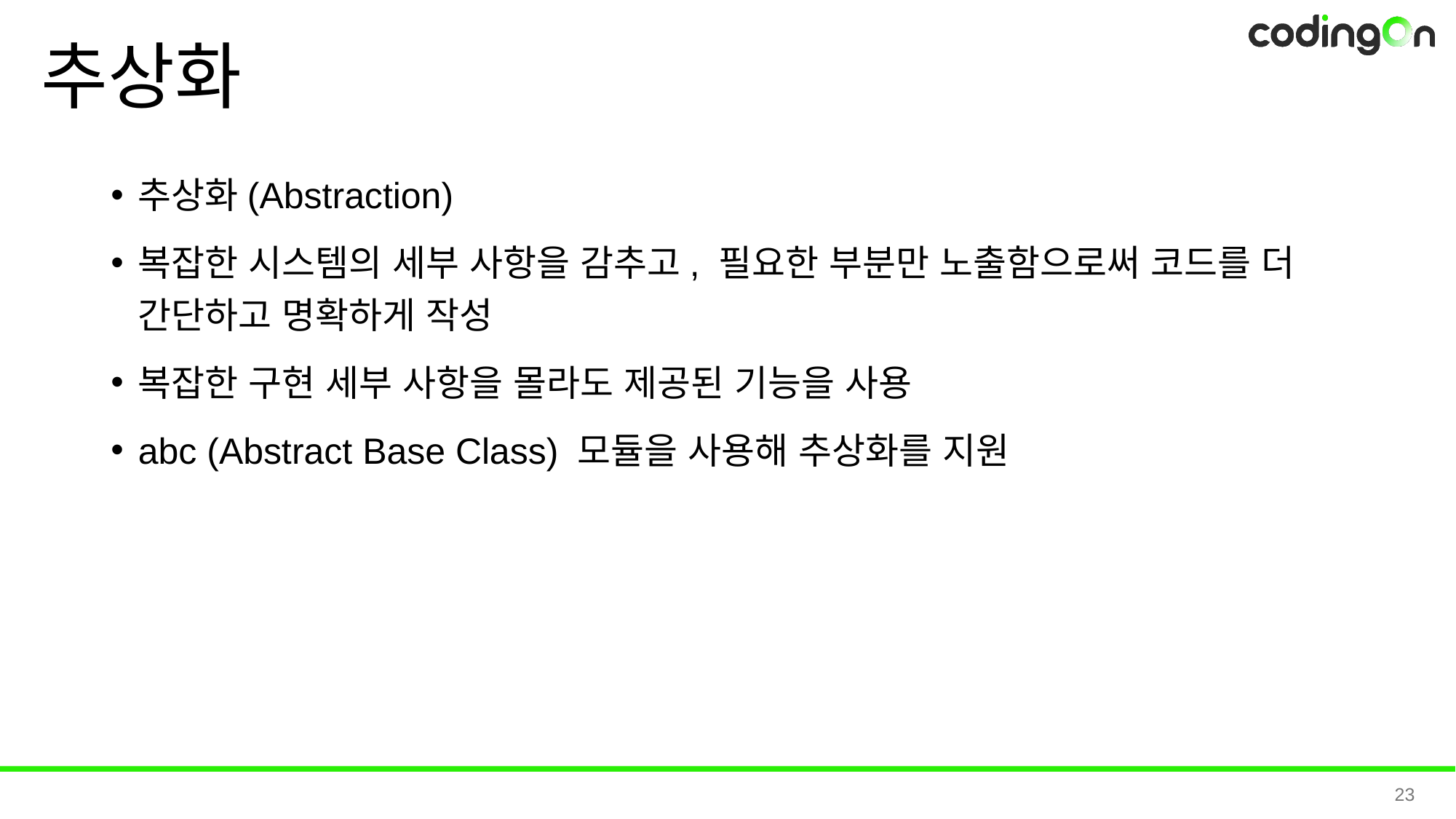

# 추상화
추상화(Abstraction)
복잡한 시스템의 세부 사항을 감추고, 필요한 부분만 노출함으로써 코드를 더 간단하고 명확하게 작성
복잡한 구현 세부 사항을 몰라도 제공된 기능을 사용
abc (Abstract Base Class) 모듈을 사용해 추상화를 지원
23